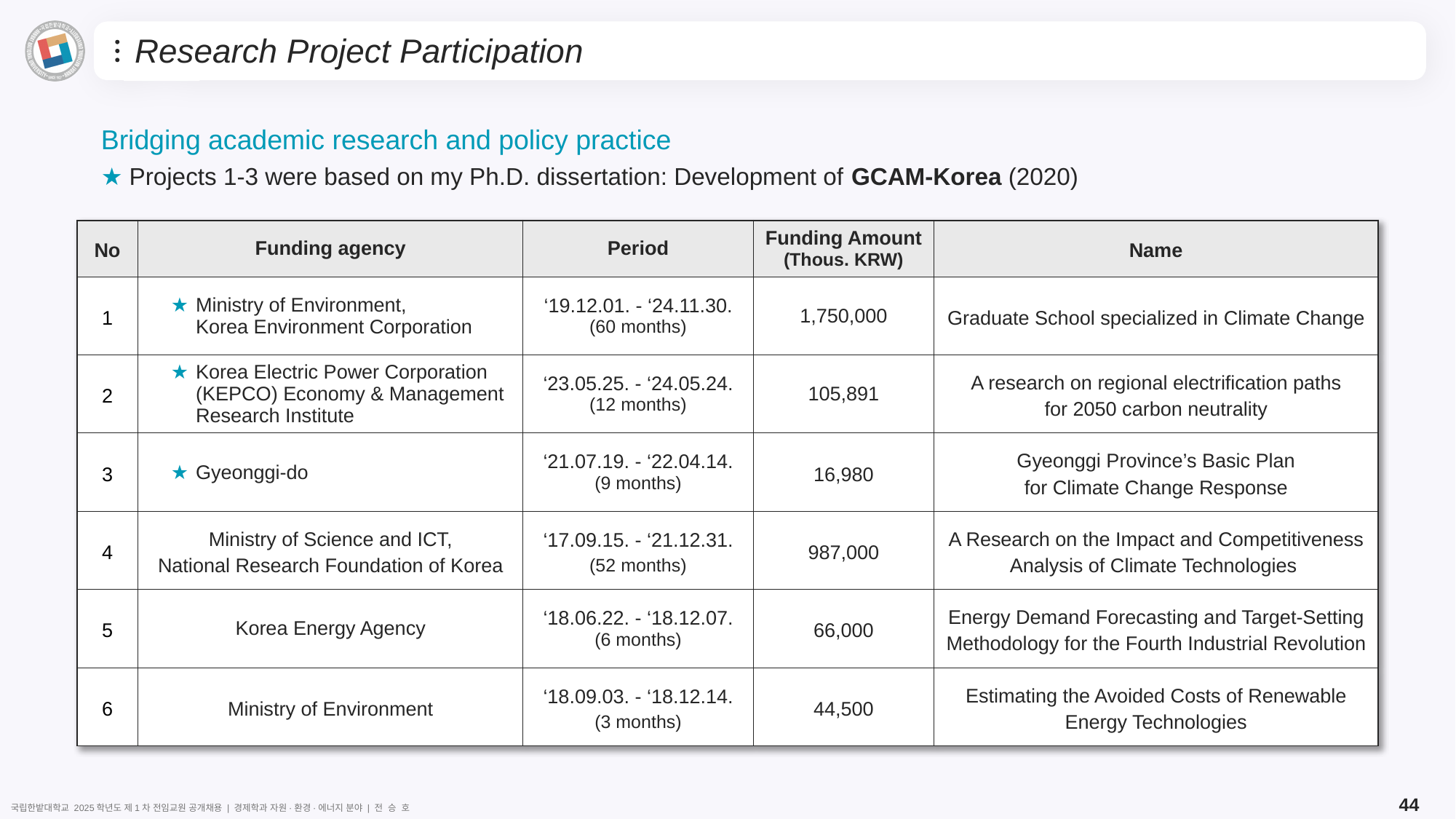

# Research Project Participation
Bridging academic research and policy practice
★ Projects 1-3 were based on my Ph.D. dissertation: Development of GCAM-Korea (2020)
| No | Funding agency |  | Period | Funding Amount (Thous. KRW) | Name |
| --- | --- | --- | --- | --- | --- |
| 1 | ★ | Ministry of Environment, Korea Environment Corporation | ‘19.12.01. - ‘24.11.30. (60 months) | 1,750,000 | Graduate School specialized in Climate Change |
| 2 | ★ | Korea Electric Power Corporation (KEPCO) Economy & Management Research Institute | ‘23.05.25. - ‘24.05.24. (12 months) | 105,891 | A research on regional electrification paths for 2050 carbon neutrality |
| 3 | ★ | Gyeonggi-do | ‘21.07.19. - ‘22.04.14. (9 months) | 16,980 | Gyeonggi Province’s Basic Plan for Climate Change Response |
| 4 | Ministry of Science and ICT, National Research Foundation of Korea |  | ‘17.09.15. - ‘21.12.31. (52 months) | 987,000 | A Research on the Impact and Competitiveness Analysis of Climate Technologies |
| 5 | Korea Energy Agency |  | ‘18.06.22. - ‘18.12.07. (6 months) | 66,000 | Energy Demand Forecasting and Target-Setting Methodology for the Fourth Industrial Revolution |
| 6 | Ministry of Environment |  | ‘18.09.03. - ‘18.12.14. (3 months) | 44,500 | Estimating the Avoided Costs of Renewable Energy Technologies |
44
국립한밭대학교 2025학년도 제1차 전임교원 공개채용 | 경제학과 자원·환경·에너지 분야 | 전  승  호